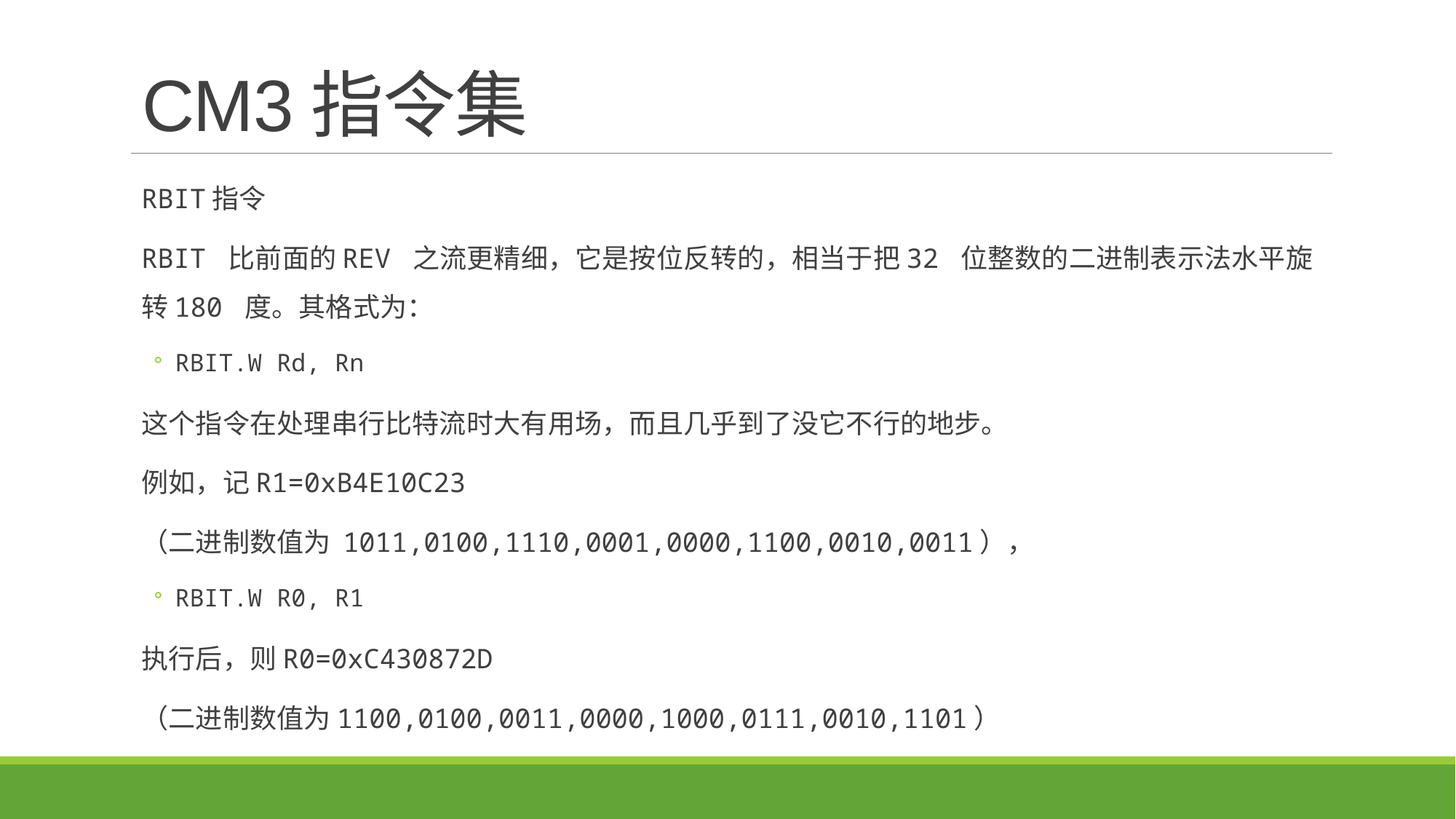

# CM3指令集
RBIT指令
RBIT 比前面的REV 之流更精细，它是按位反转的，相当于把32 位整数的二进制表示法水平旋转180 度。其格式为：
RBIT.W Rd, Rn
这个指令在处理串行比特流时大有用场，而且几乎到了没它不行的地步。
例如，记R1=0xB4E10C23
（二进制数值为 1011,0100,1110,0001,0000,1100,0010,0011），
RBIT.W R0, R1
执行后，则R0=0xC430872D
（二进制数值为1100,0100,0011,0000,1000,0111,0010,1101）